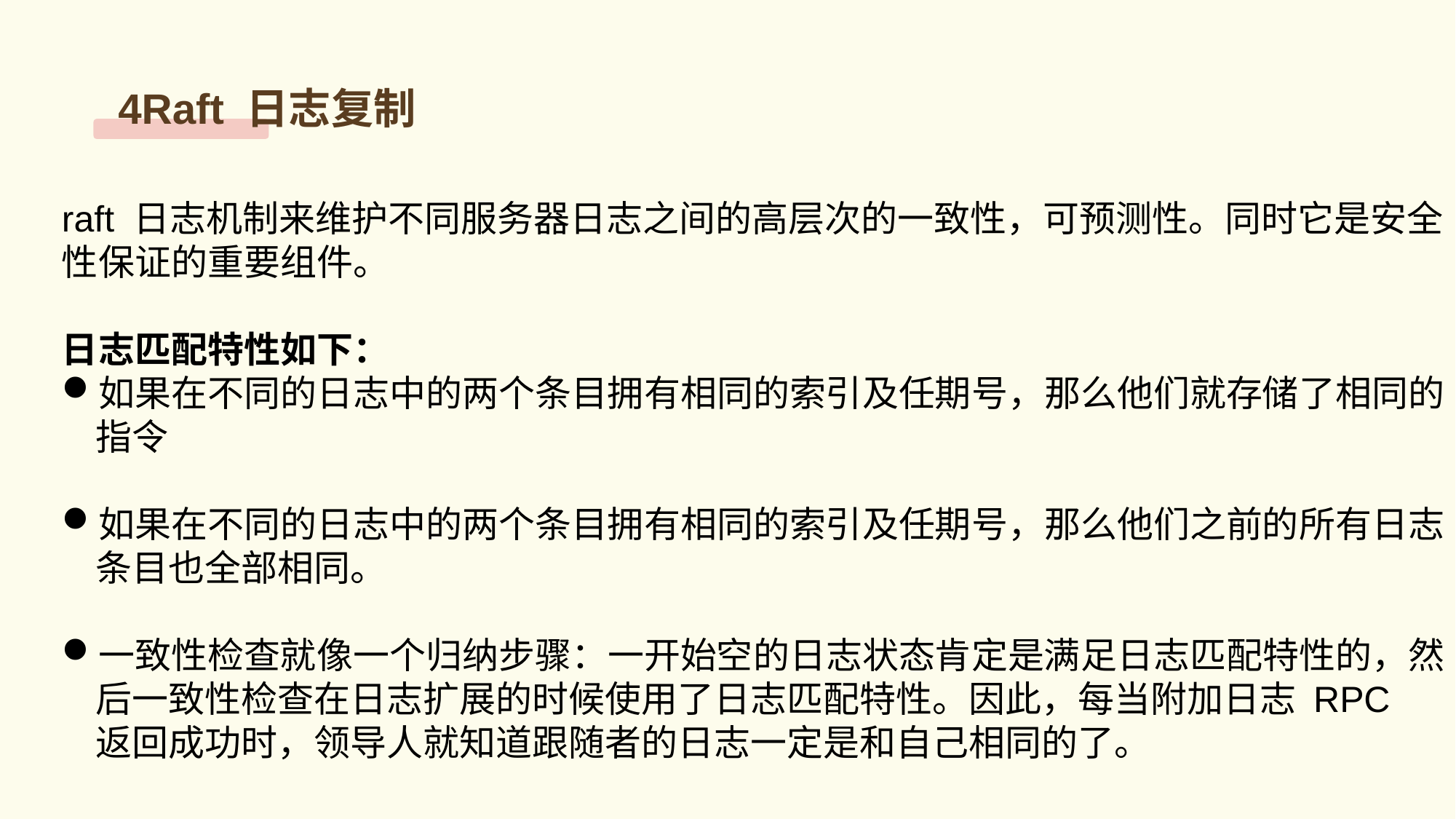

4Raft 日志复制

raft 日志机制来维护不同服务器日志之间的高层次的一致性，可预测性。同时它是安全性保证的重要组件。

日志匹配特性如下：
如果在不同的日志中的两个条目拥有相同的索引及任期号，那么他们就存储了相同的指令

如果在不同的日志中的两个条目拥有相同的索引及任期号，那么他们之前的所有日志条目也全部相同。

一致性检查就像一个归纳步骤：一开始空的日志状态肯定是满足日志匹配特性的，然后一致性检查在日志扩展的时候使用了日志匹配特性。因此，每当附加日志 RPC 返回成功时，领导人就知道跟随者的日志一定是和自己相同的了。